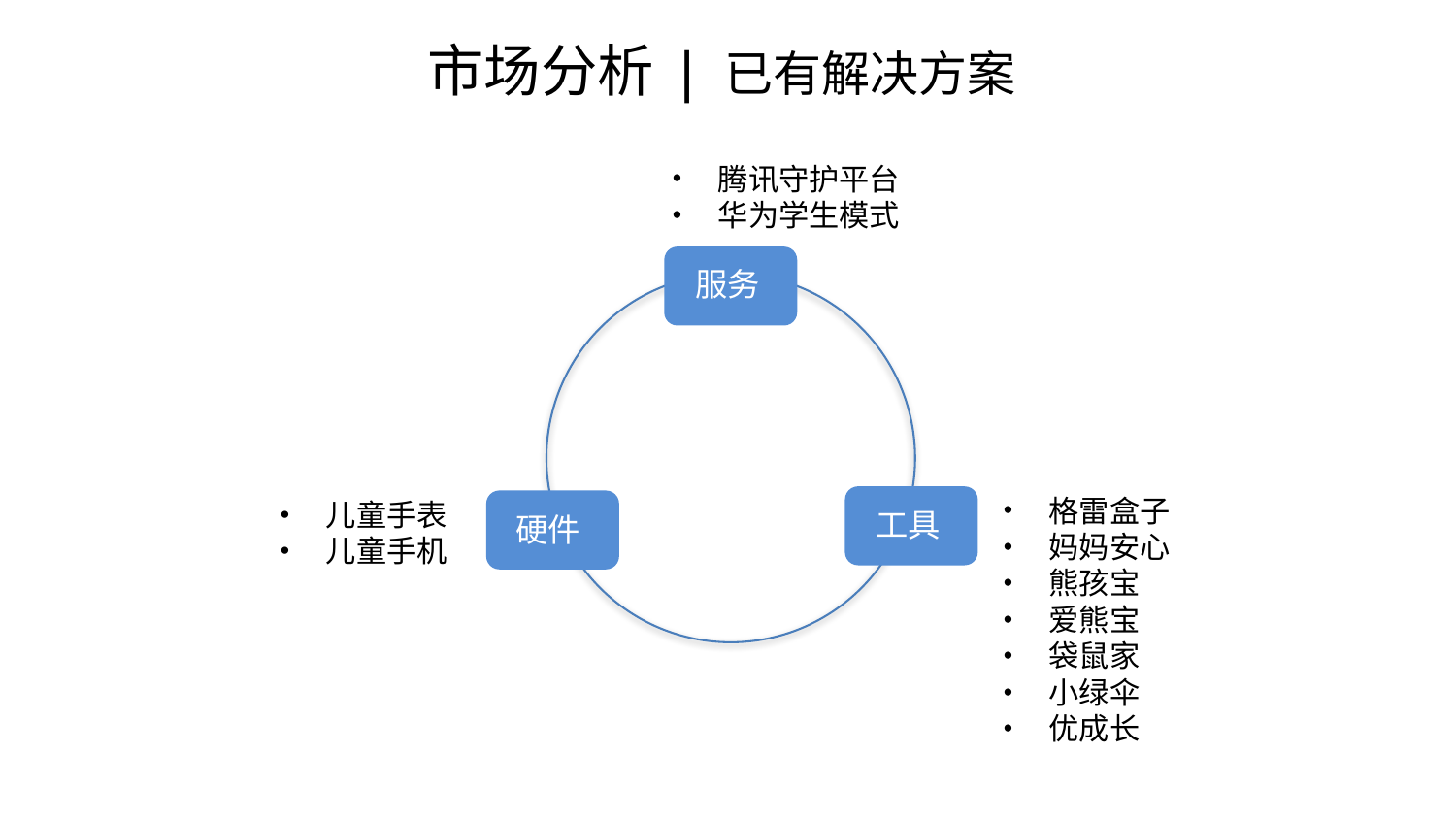

# 市场分析 | 已有解决方案
腾讯守护平台
华为学生模式

服务

格雷盒子
妈妈安心
熊孩宝
爱熊宝
袋鼠家
小绿伞
优成长

儿童手表
儿童手机

工具
硬件